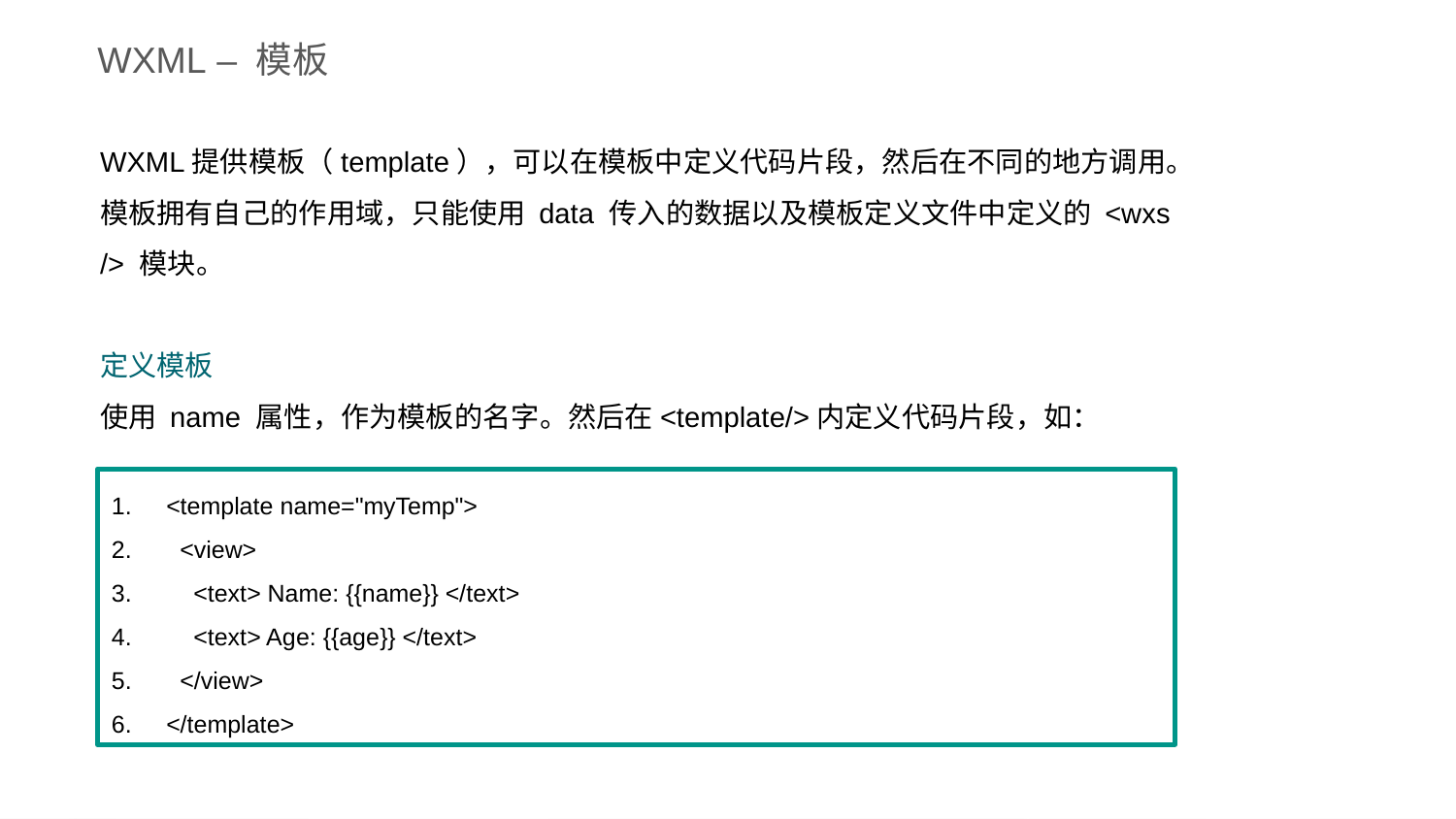

WXML – 模板
WXML提供模板（template），可以在模板中定义代码片段，然后在不同的地方调用。
模板拥有自己的作用域，只能使用 data 传入的数据以及模板定义文件中定义的 <wxs /> 模块。

定义模板
使用 name 属性，作为模板的名字。然后在<template/>内定义代码片段，如：
<template name="myTemp">
  <view>
    <text> Name: {{name}} </text>
    <text> Age: {{age}} </text>
  </view>
</template>